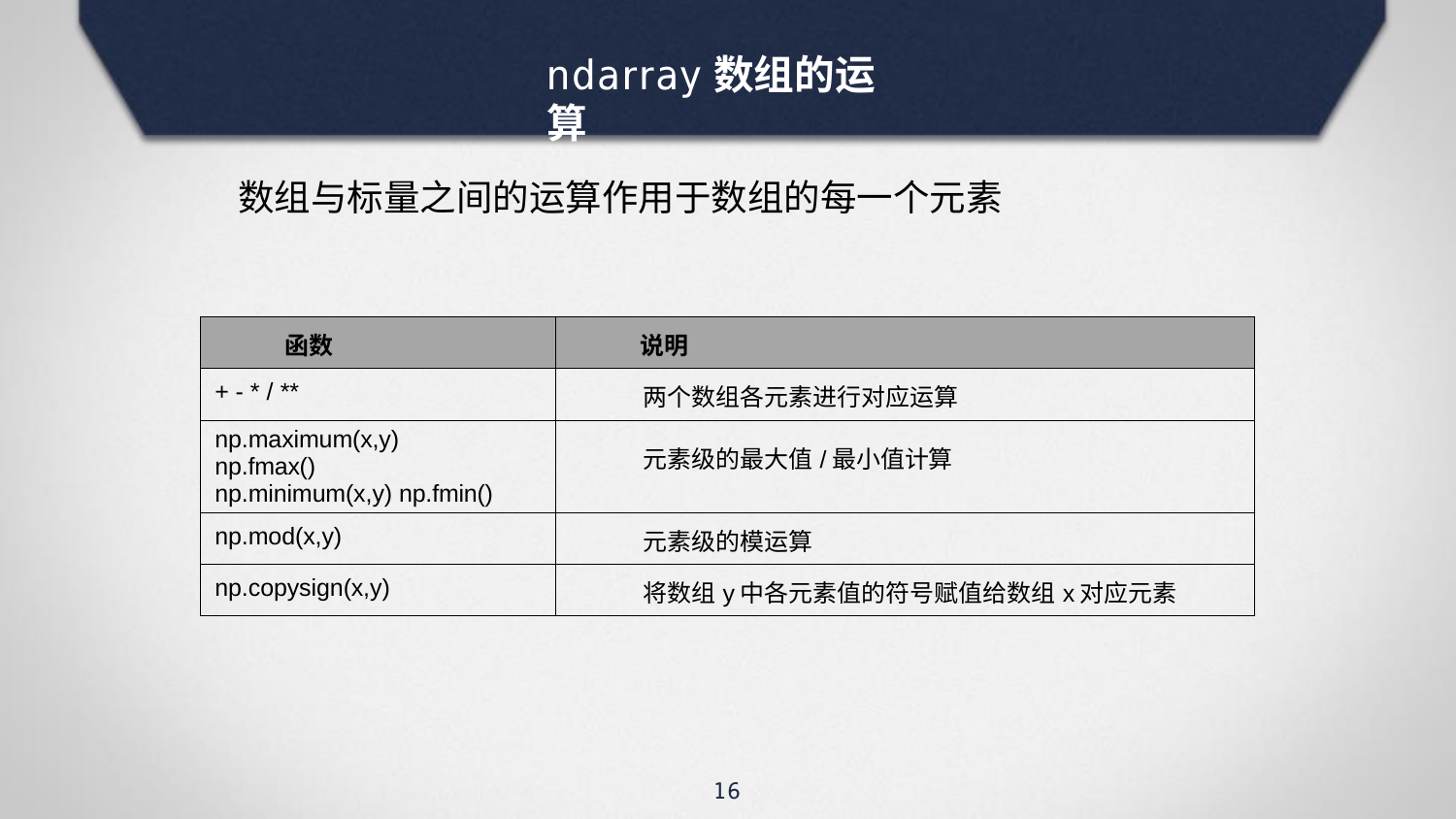

# ndarray数组的运算
数组与标量之间的运算作用于数组的每一个元素
| 函数 | 说明 |
| --- | --- |
| + ‐ \* / \*\* | 两个数组各元素进行对应运算 |
| np.maximum(x,y) np.fmax() np.minimum(x,y) np.fmin() | 元素级的最大值/最小值计算 |
| np.mod(x,y) | 元素级的模运算 |
| np.copysign(x,y) | 将数组y中各元素值的符号赋值给数组x对应元素 |
16